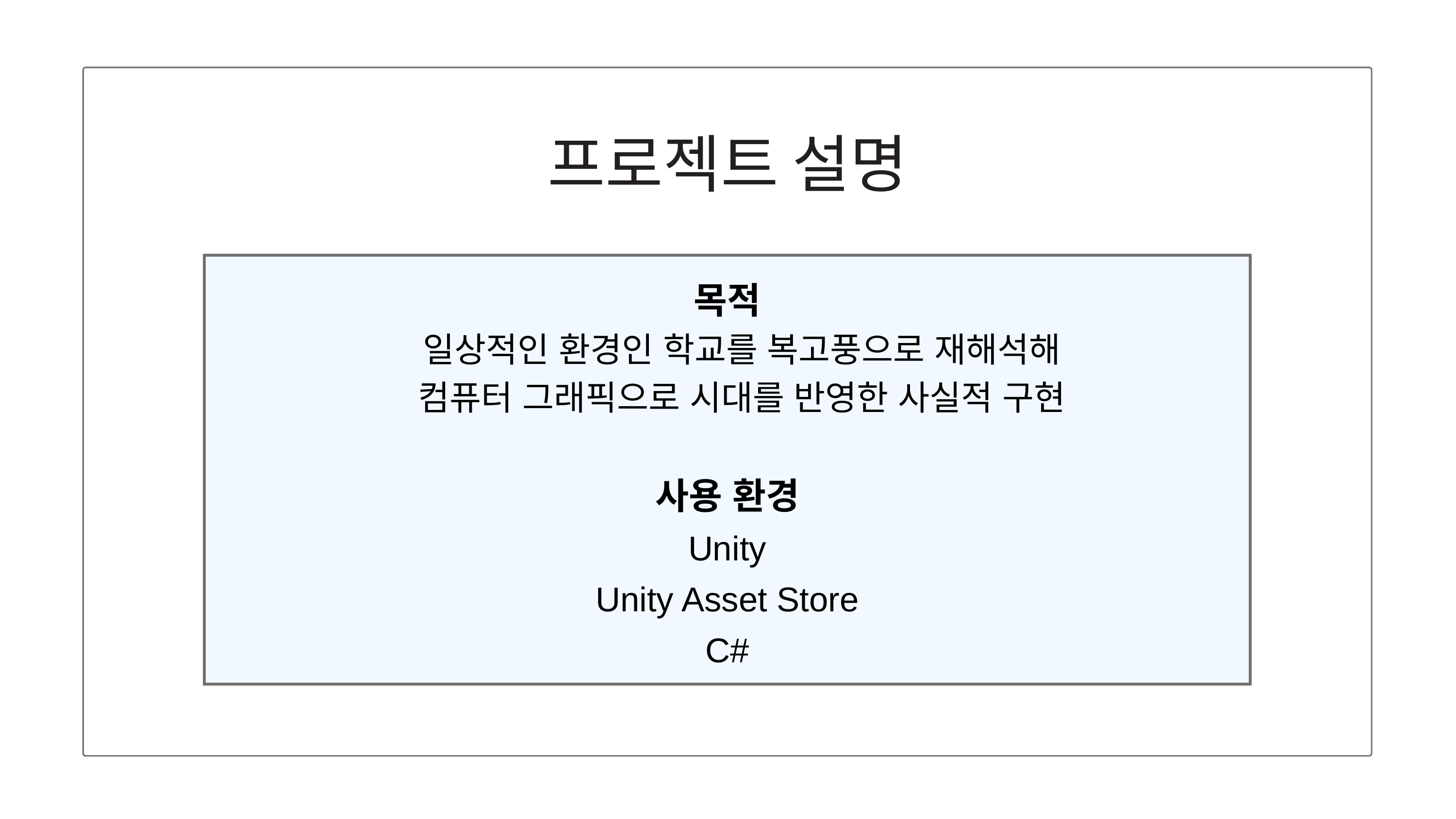

프로젝트 설명

목적
일상적인 환경인 학교를 복고풍으로 재해석해
컴퓨터 그래픽으로 시대를 반영한 사실적 구현

사용 환경
Unity
Unity Asset Store
C#